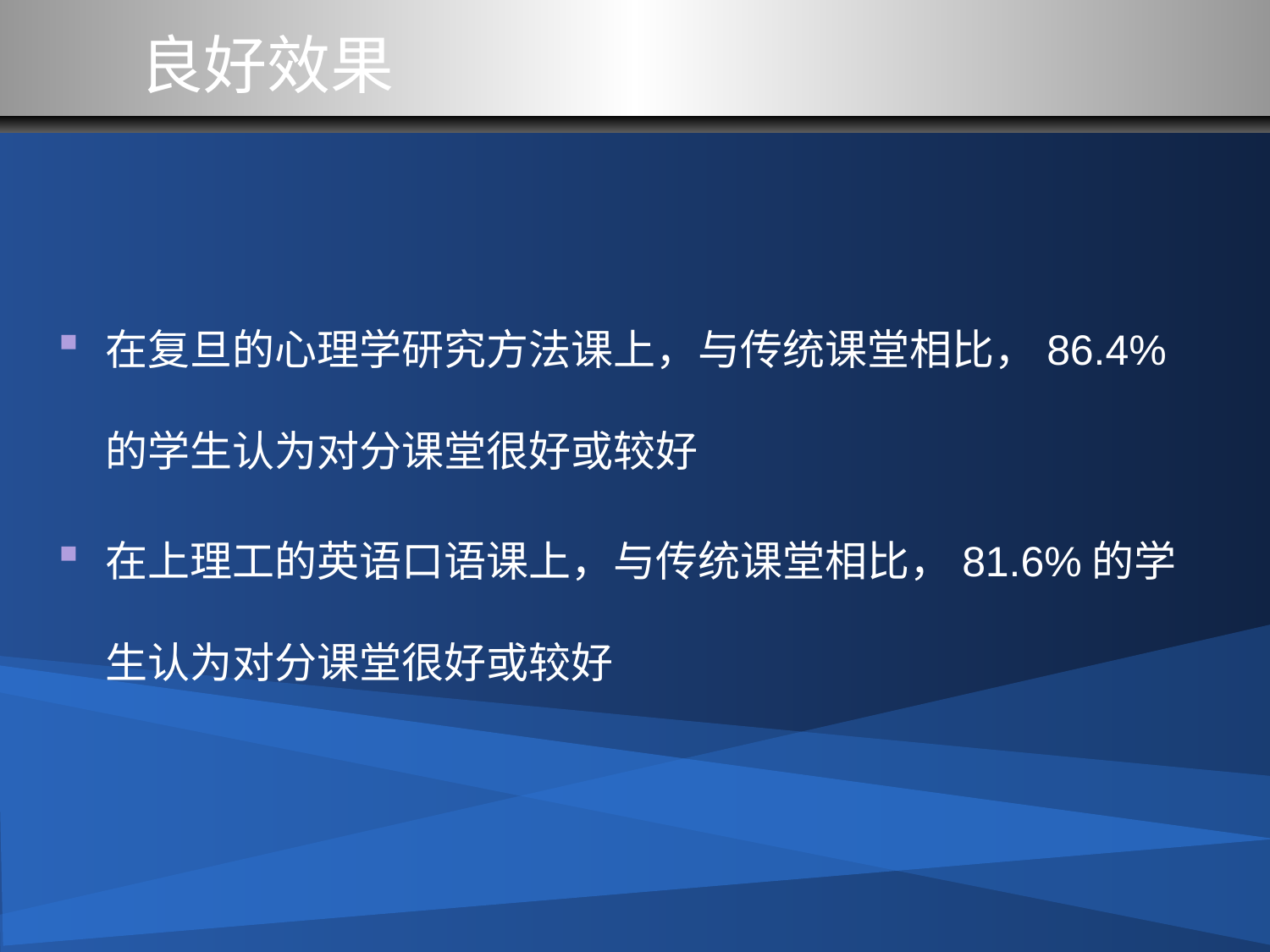

良好效果
在复旦的心理学研究方法课上，与传统课堂相比，86.4%的学生认为对分课堂很好或较好
在上理工的英语口语课上，与传统课堂相比，81.6%的学生认为对分课堂很好或较好